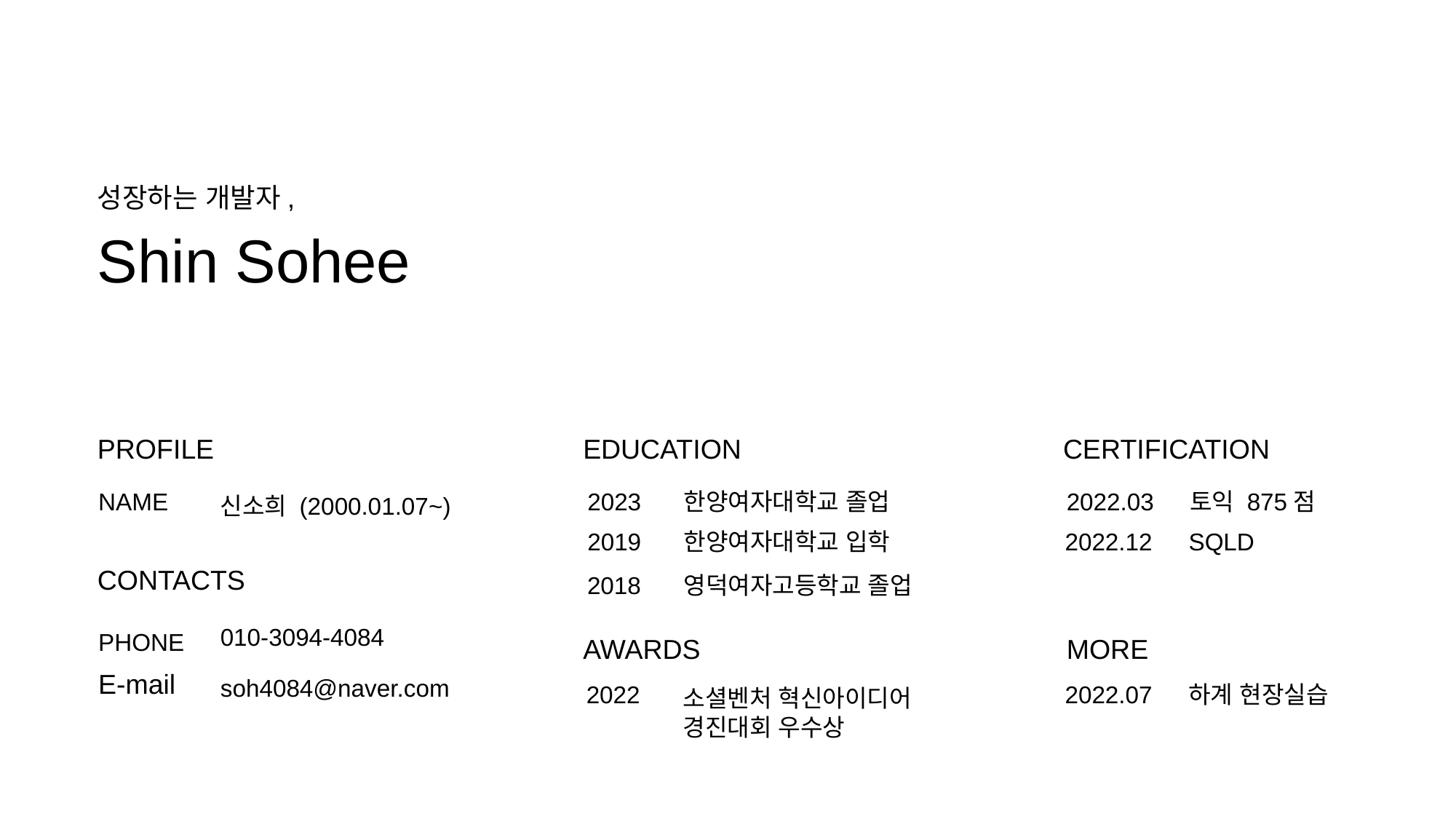

성장하는 개발자,
Shin Sohee
PROFILE
NAME
신소희 (2000.01.07~)
CONTACTS
010-3094-4084
PHONE
E-mail
soh4084@naver.com
EDUCATION
2023
한양여자대학교 졸업
2019
한양여자대학교 입학
2018
영덕여자고등학교 졸업
AWARDS
2022
소셜벤처 혁신아이디어
경진대회 우수상
CERTIFICATION
2022.03
토익 875점
2022.12
SQLD
MORE
2022.07
하계 현장실습